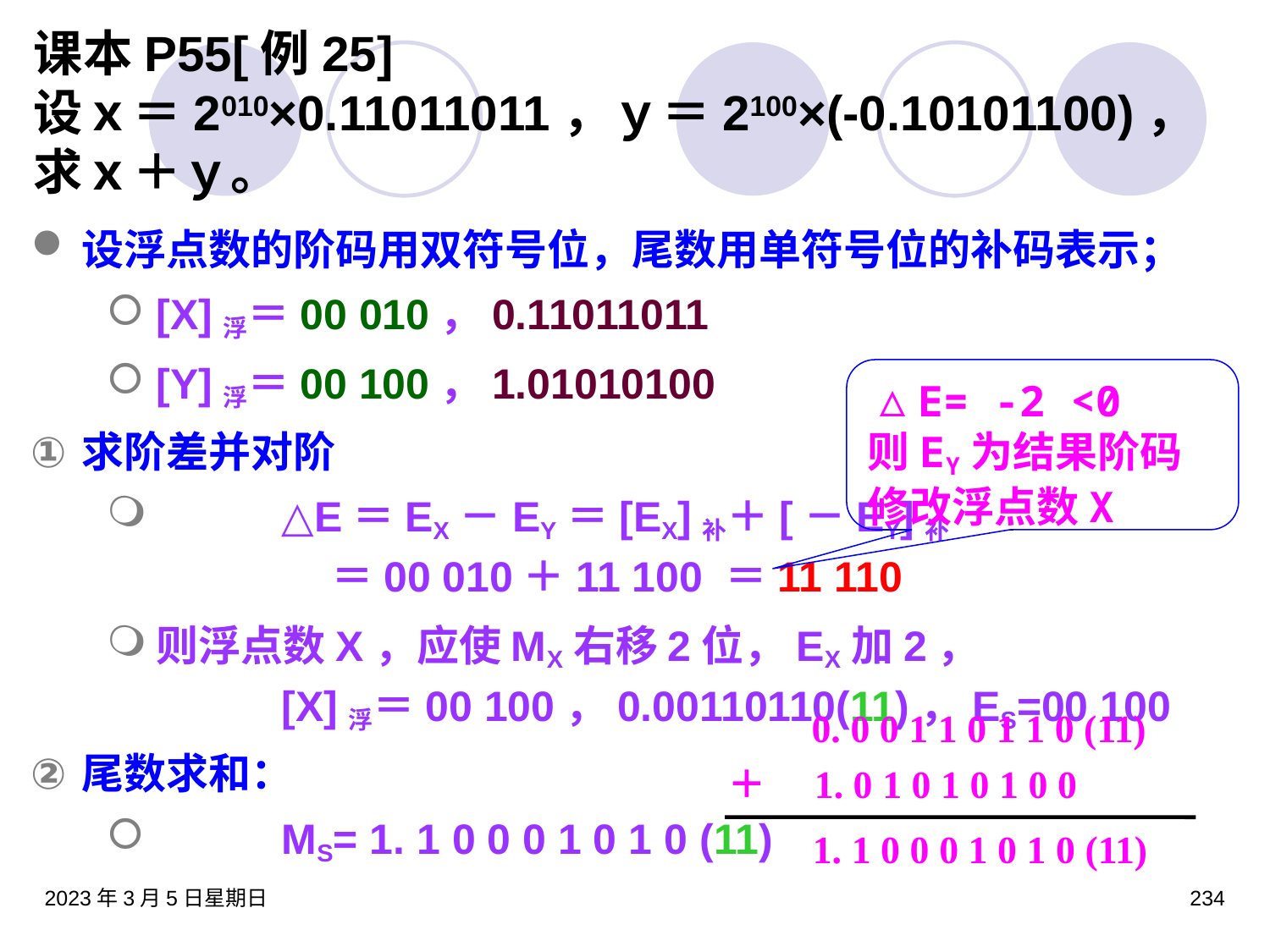

# 课本P55[例25] 设ｘ＝2010×0.11011011，ｙ＝2100×(-0.10101100)，求ｘ＋ｙ。
设浮点数的阶码用双符号位，尾数用单符号位的补码表示；
[X]浮＝00 010，0.11011011
[Y]浮＝00 100，1.01010100
求阶差并对阶
	△E＝EX－EY＝[EX]补＋[－EY]补
	         ＝00 010＋11 100 ＝11 110
则浮点数X，应使MX右移2位，EX加2，
	[X]浮＝00 100，0.00110110(11)，ES=00 100
尾数求和：
	MS= 1. 1 0 0 0 1 0 1 0 (11)
△E= -2 <0
则EY为结果阶码
修改浮点数X
0. 0 0 1 1 0 1 1 0 (11)
＋　1. 0 1 0 1 0 1 0 0

1. 1 0 0 0 1 0 1 0 (11)
2023年3月5日星期日
234